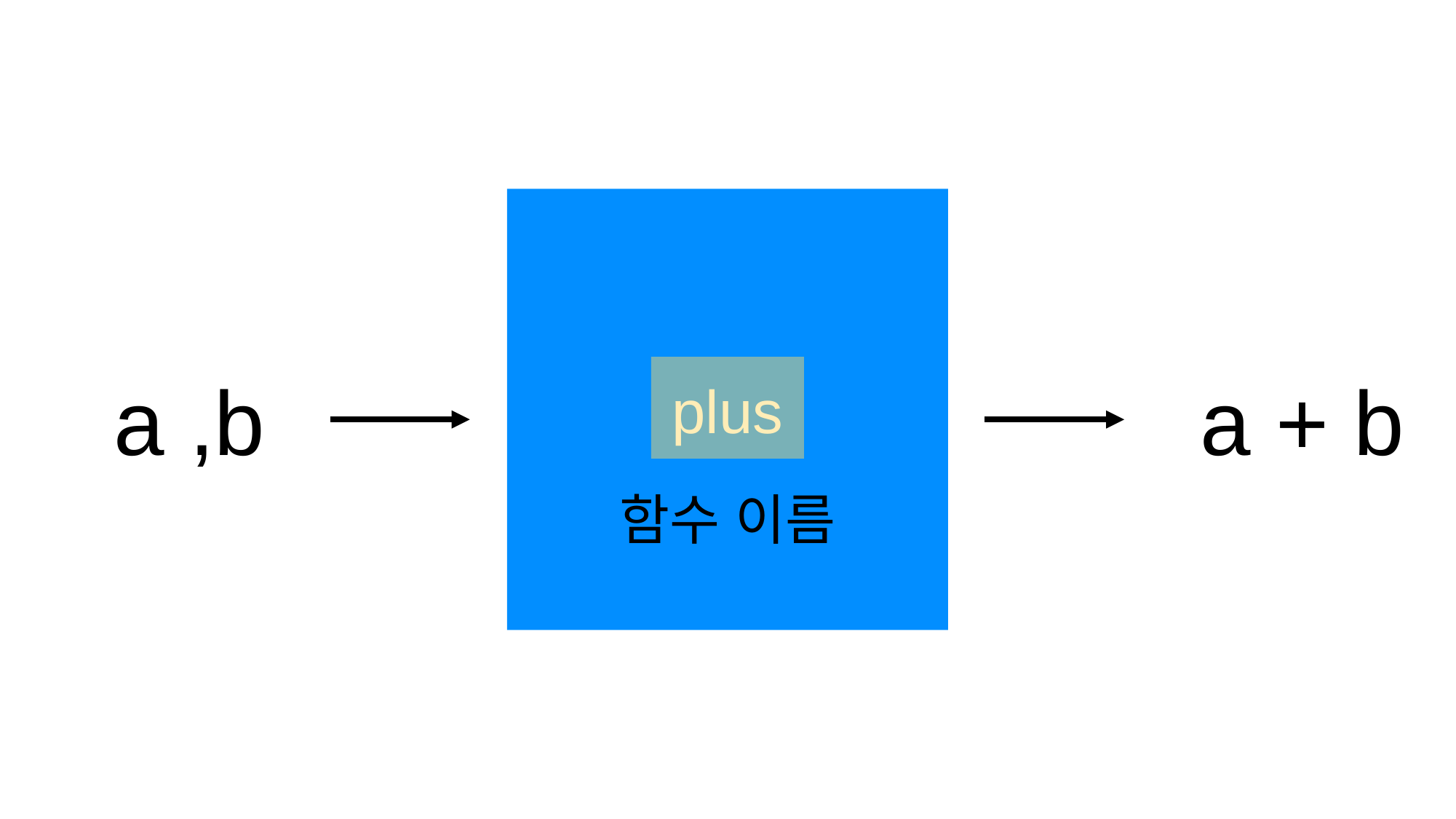

plus

a ,b
a + b
함수 이름